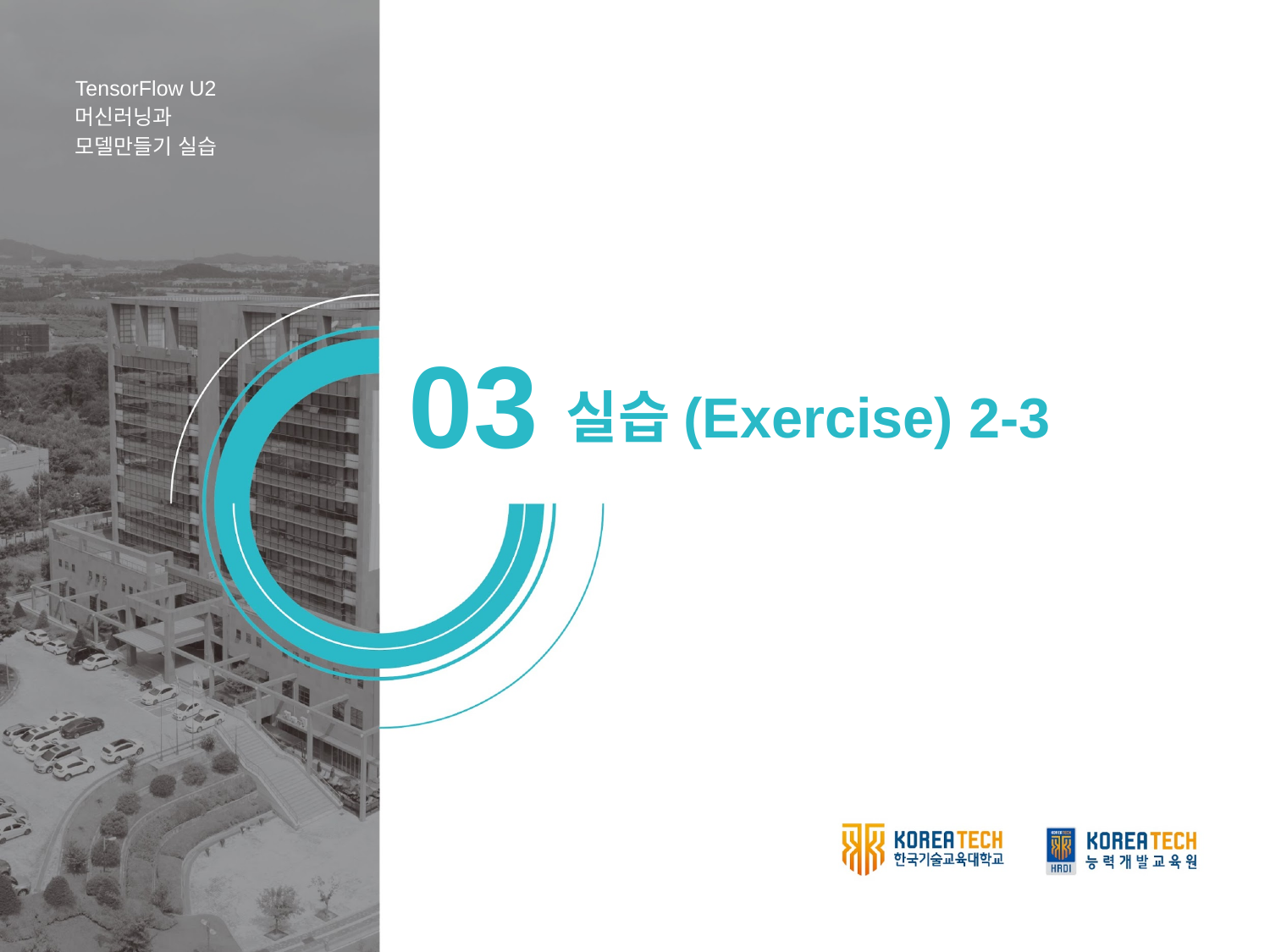

TensorFlow U2
머신러닝과 모델만들기 실습
03
실습(Exercise) 2-3